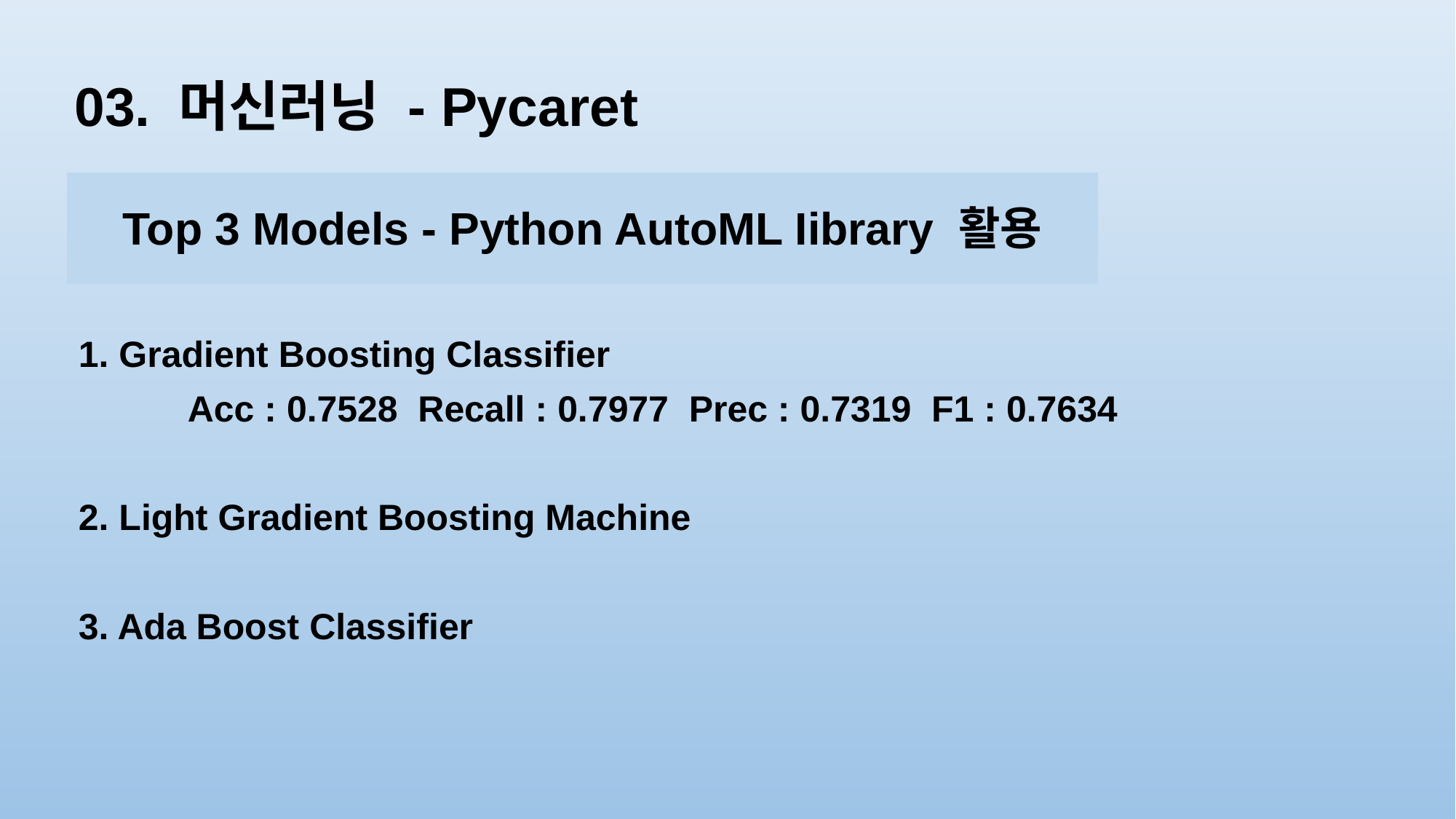

# 03. 머신러닝 - Pycaret

Top 3 Models - Python AutoML Iibrary 활용
1. Gradient Boosting Classifier
	Acc : 0.7528  Recall : 0.7977  Prec : 0.7319  F1 : 0.7634

2. Light Gradient Boosting Machine

3. Ada Boost Classifier